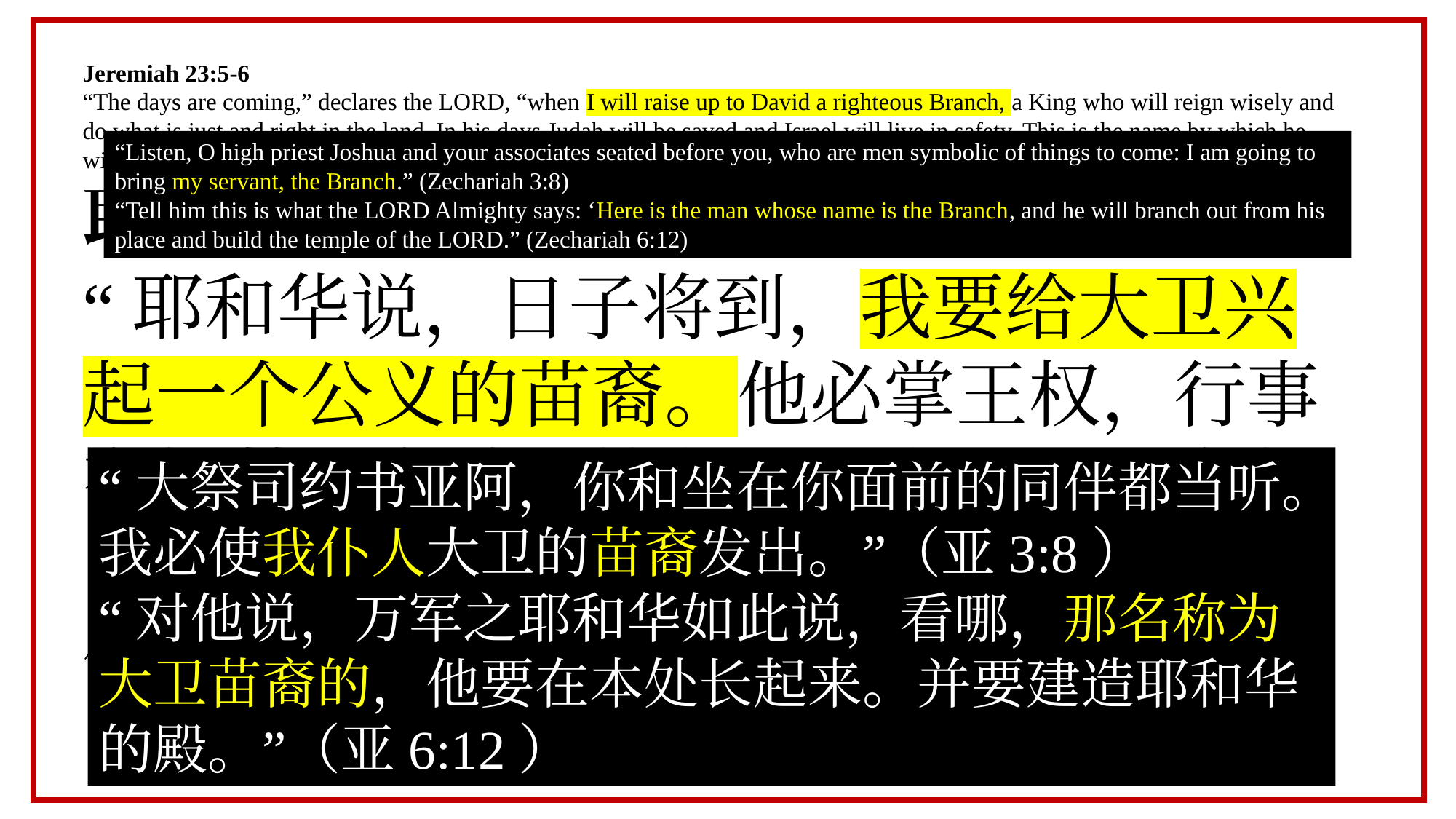

Jeremiah 23:5-6
“The days are coming,” declares the LORD, “when I will raise up to David a righteous Branch, a King who will reign wisely and do what is just and right in the land. In his days Judah will be saved and Israel will live in safety. This is the name by which he will be called: The LORD Our Righteousness.”
耶23:5-6
“耶和华说，日子将到，我要给大卫兴起一个公义的苗裔。他必掌王权，行事有智慧，在地上施行公平和公义。在他的日子，犹大必得救，以色列也安然居住。他的名必称为耶和华我们的义。”

“Listen, O high priest Joshua and your associates seated before you, who are men symbolic of things to come: I am going to bring my servant, the Branch.” (Zechariah 3:8)
“Tell him this is what the LORD Almighty says: ‘Here is the man whose name is the Branch, and he will branch out from his place and build the temple of the LORD.” (Zechariah 6:12)
“大祭司约书亚阿，你和坐在你面前的同伴都当听。我必使我仆人大卫的苗裔发出。”（亚3:8）
“对他说，万军之耶和华如此说，看哪，那名称为大卫苗裔的，他要在本处长起来。并要建造耶和华的殿。”（亚6:12）